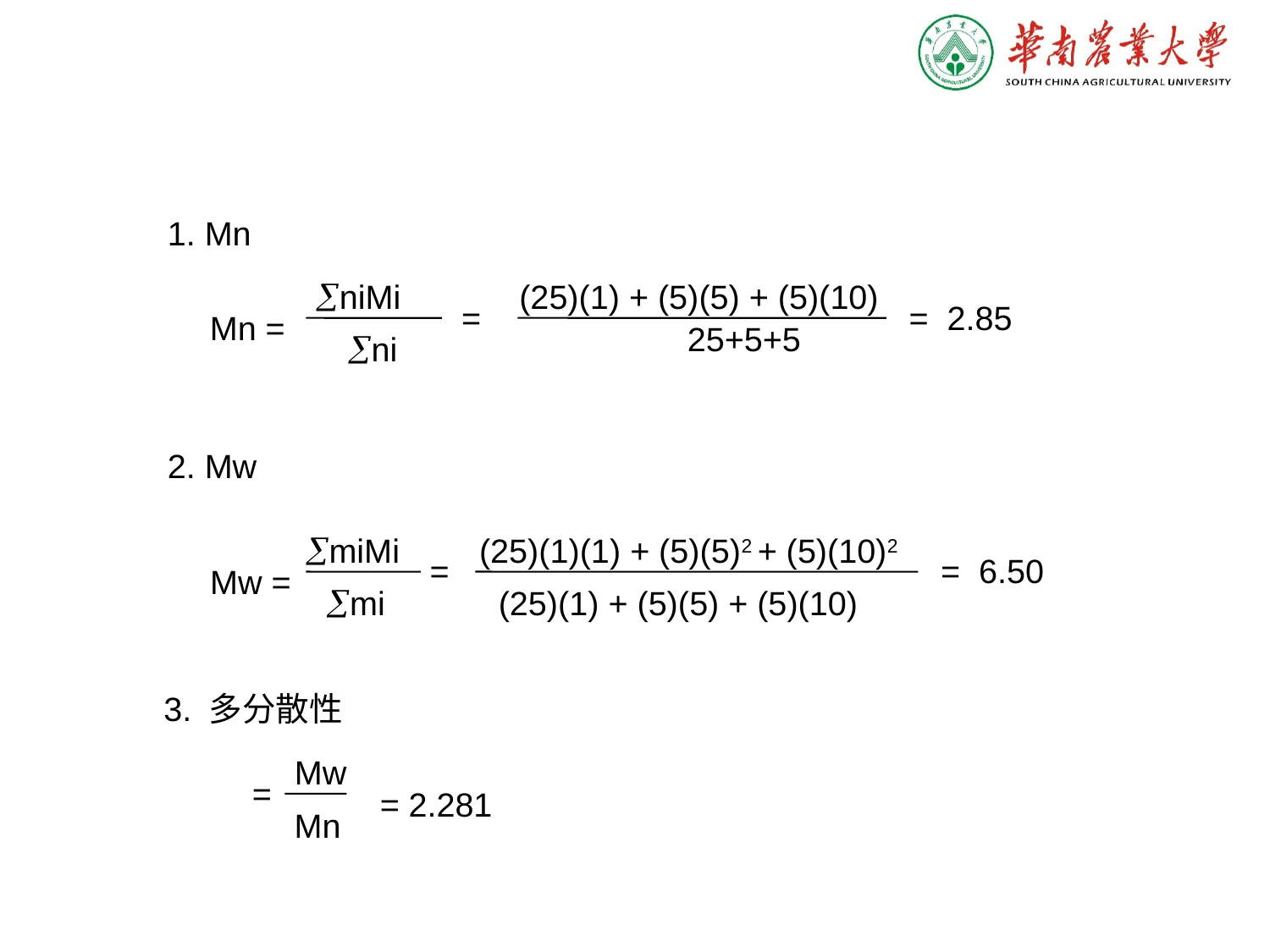

1. Mn
∑niMi
(25)(1) + (5)(5) + (5)(10)
=
=  2.85
Mn =
25+5+5

∑ni
2. Mw
∑miMi
(25)(1)(1) + (5)(5)2 + (5)(10)2
=
=  6.50
Mw =

∑mi
(25)(1) + (5)(5) + (5)(10)
3. 多分散性
Mw
=
= 2.281

Mn